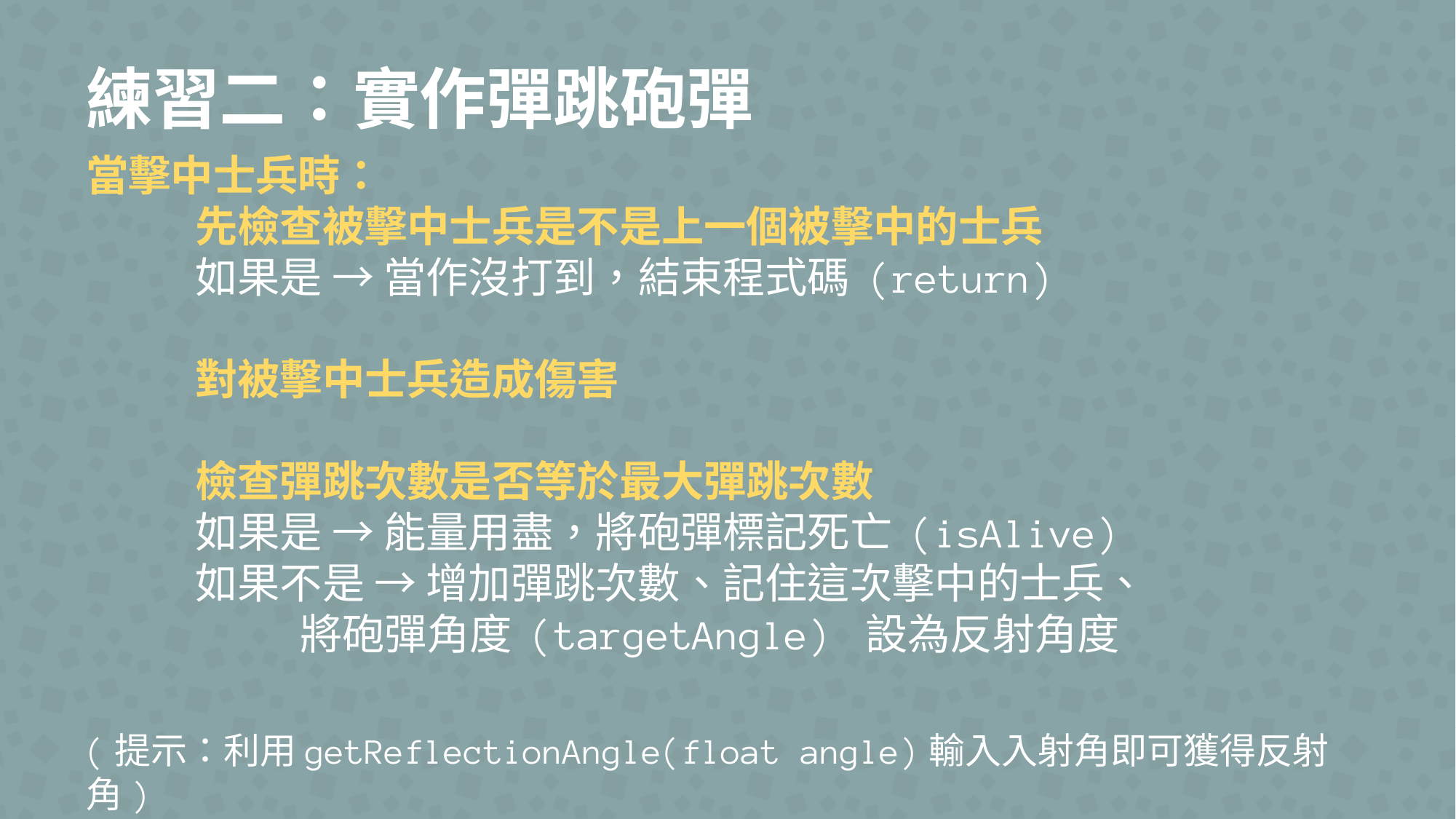

練習二：實作彈跳砲彈
當擊中士兵時：
	先檢查被擊中士兵是不是上一個被擊中的士兵
	如果是 → 當作沒打到，結束程式碼 (return)

	對被擊中士兵造成傷害

	檢查彈跳次數是否等於最大彈跳次數
	如果是 → 能量用盡，將砲彈標記死亡 (isAlive)
	如果不是 → 增加彈跳次數、記住這次擊中的士兵、
	          將砲彈角度 (targetAngle) 設為反射角度

(提示：利用getReflectionAngle(float angle)輸入入射角即可獲得反射角)